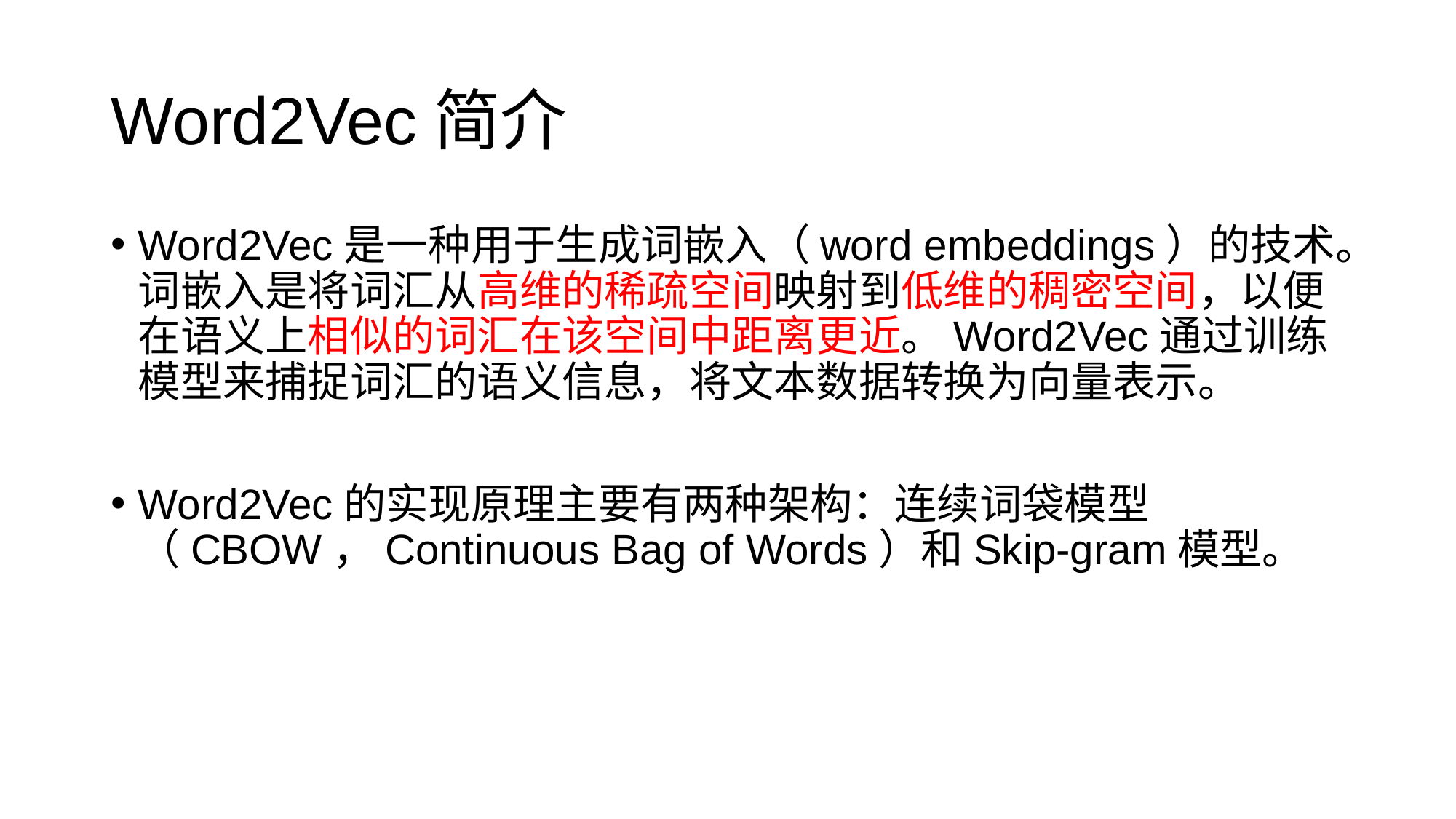

# Word2Vec简介
Word2Vec是一种用于生成词嵌入（word embeddings）的技术。词嵌入是将词汇从高维的稀疏空间映射到低维的稠密空间，以便在语义上相似的词汇在该空间中距离更近。Word2Vec通过训练模型来捕捉词汇的语义信息，将文本数据转换为向量表示。

Word2Vec的实现原理主要有两种架构：连续词袋模型（CBOW，Continuous Bag of Words）和Skip-gram模型。